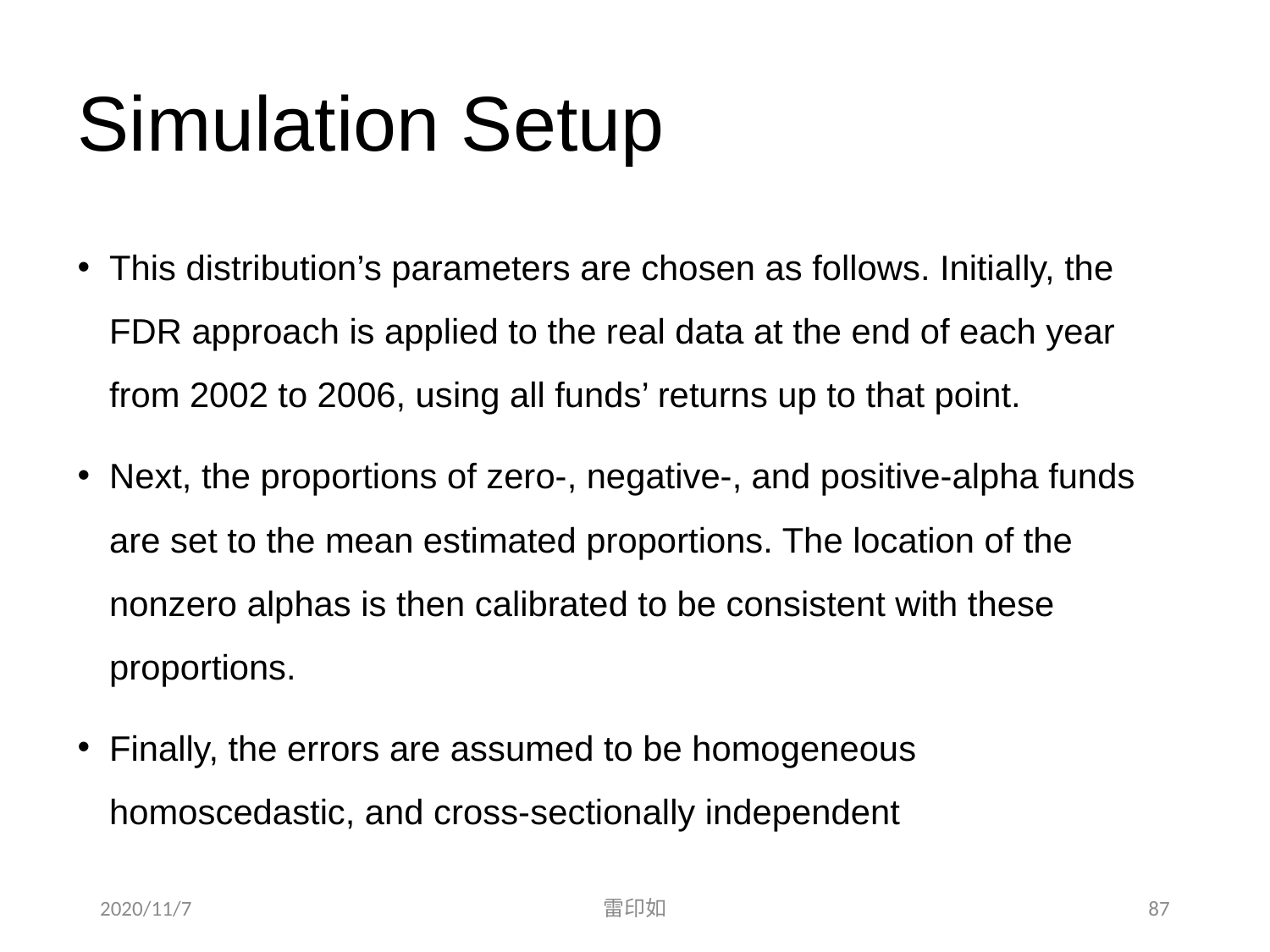

# Simulation Setup
This distribution’s parameters are chosen as follows. Initially, the FDR approach is applied to the real data at the end of each year from 2002 to 2006, using all funds’ returns up to that point.
Next, the proportions of zero-, negative-, and positive-alpha funds are set to the mean estimated proportions. The location of the nonzero alphas is then calibrated to be consistent with these proportions.
Finally, the errors are assumed to be homogeneous homoscedastic, and cross-sectionally independent
2020/11/7
雷印如
87